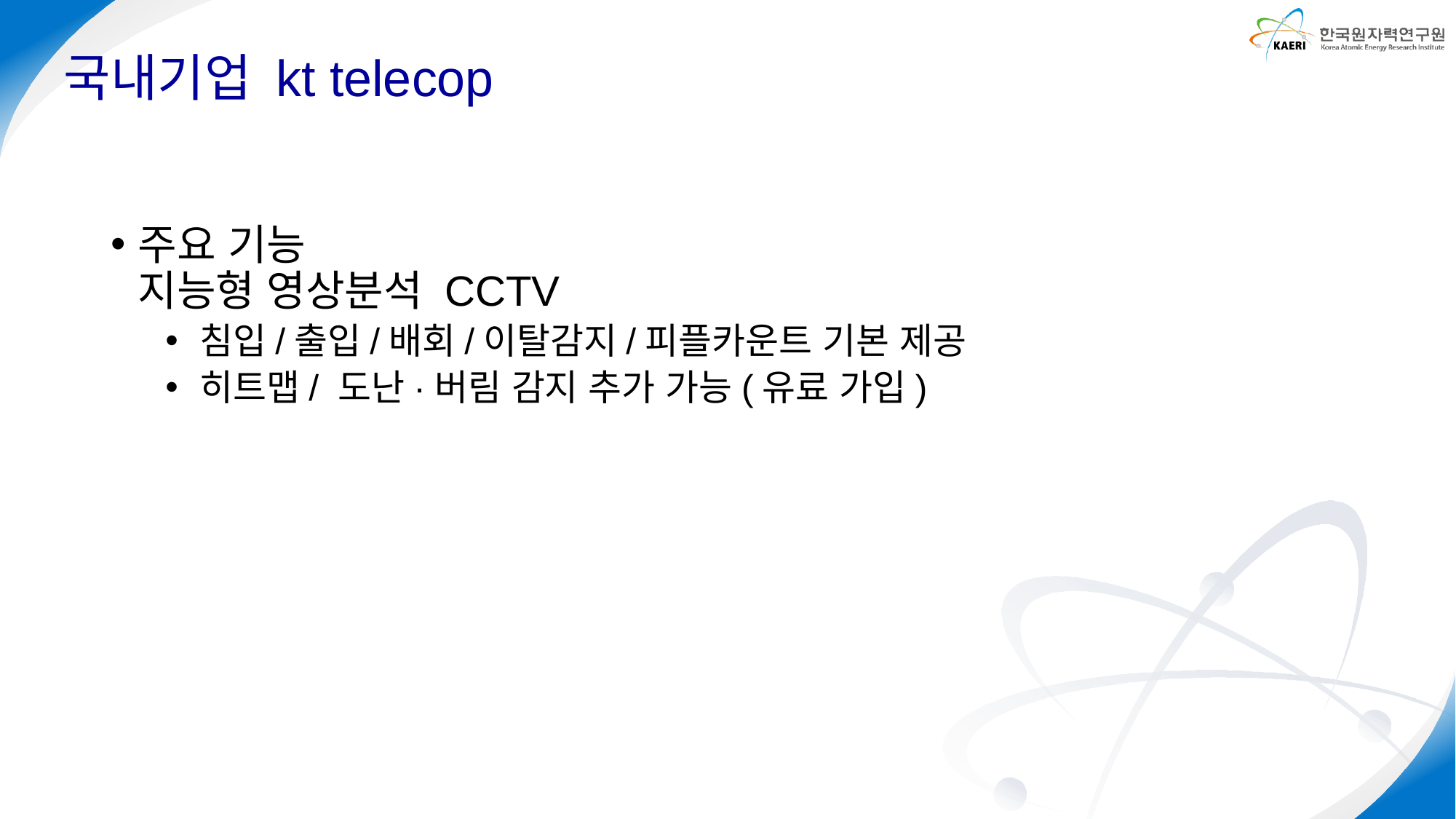

# 국내기업 kt telecop
주요 기능
지능형 영상분석 CCTV
침입/출입/배회/이탈감지/피플카운트 기본 제공
히트맵/ 도난·버림 감지 추가 가능(유료 가입)